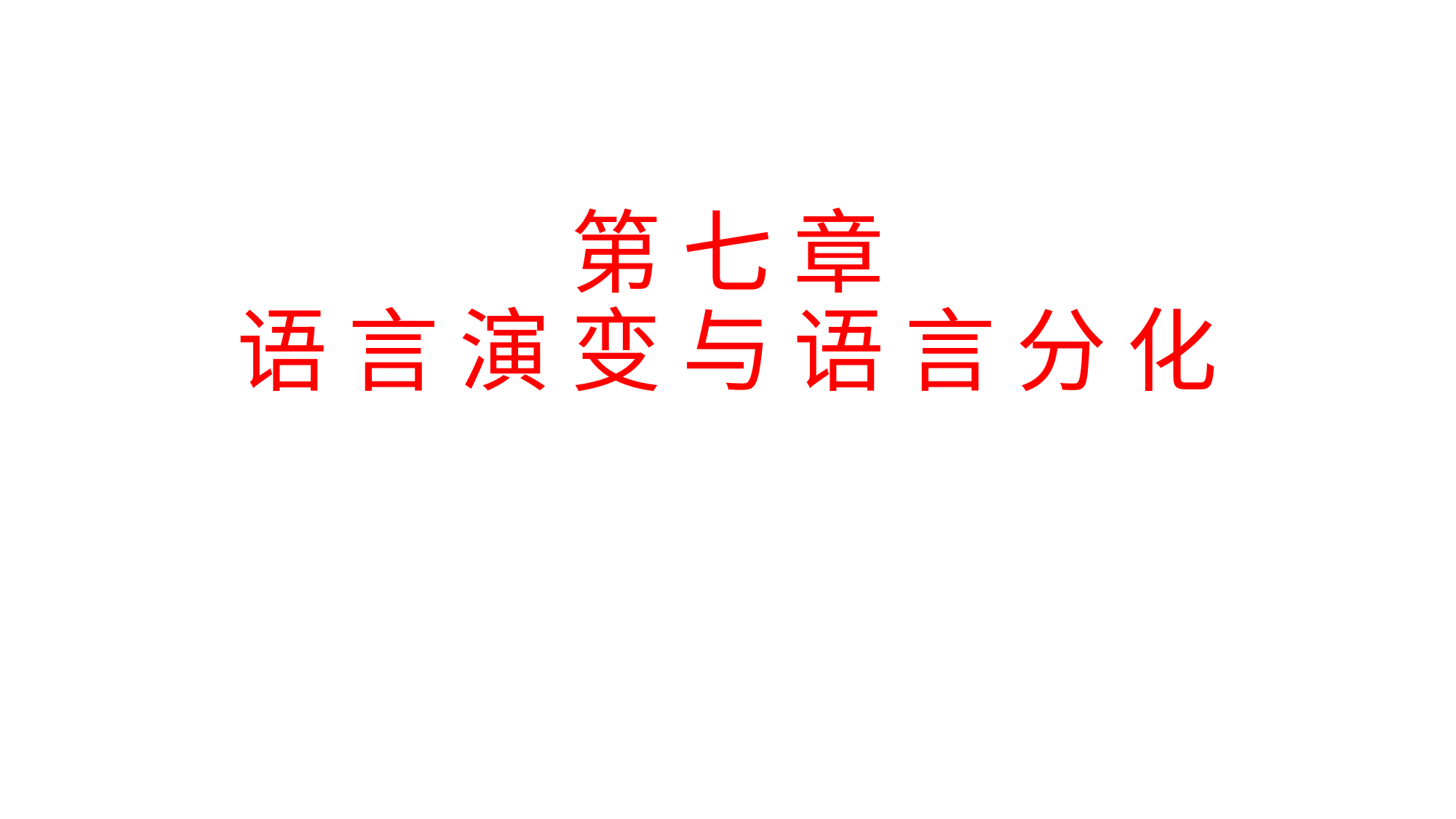

# 第 七 章 语 言 演 变 与 语 言 分 化